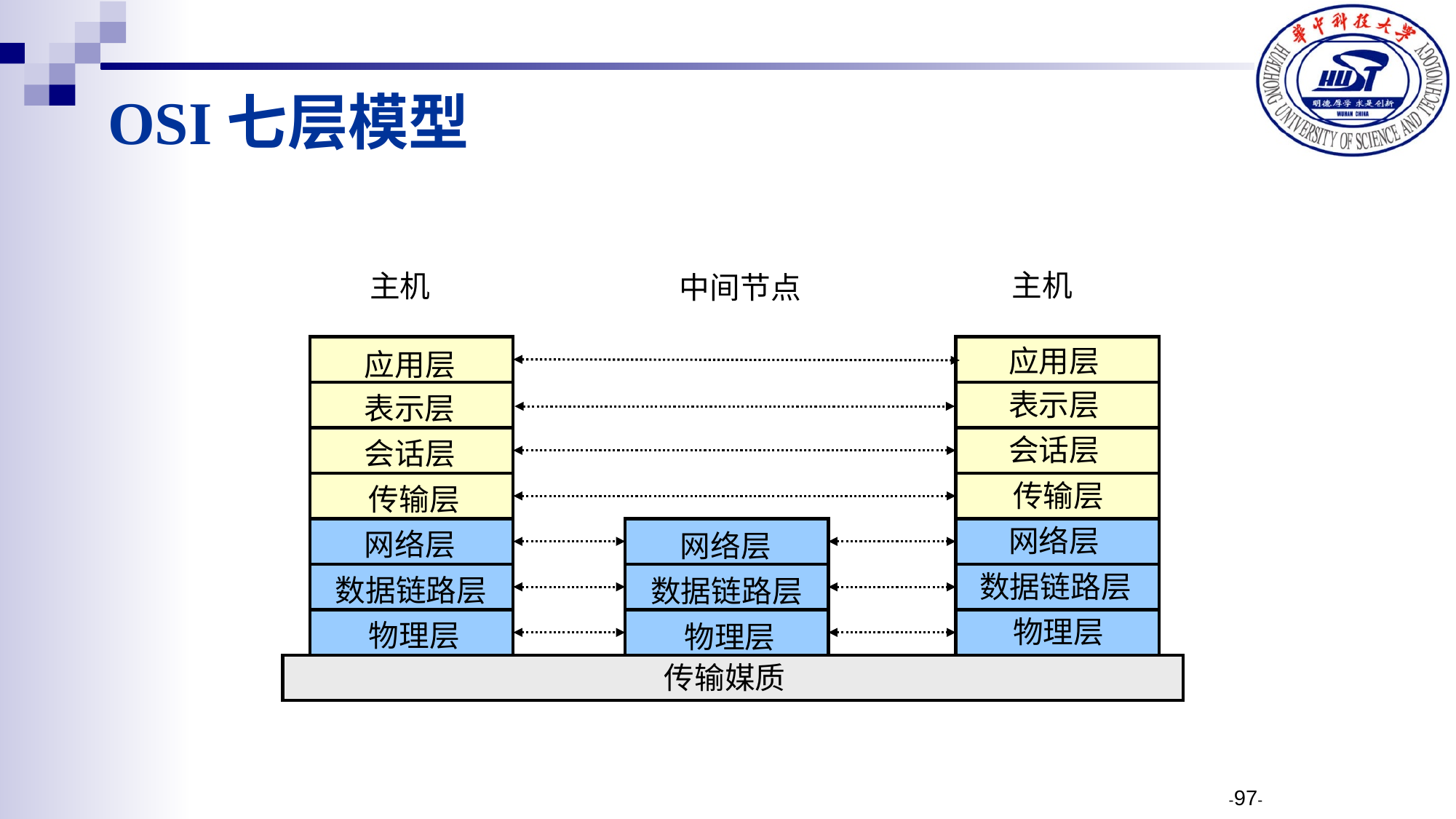

OSI七层模型
主机
主机
中间节点

应用层
应用层
表示层

表示层
会话层

会话层
传输层

传输层
网络层

网络层
网络层
数据链路层

数据链路层
数据链路层
物理层

物理层
物理层
传输媒质

-97-